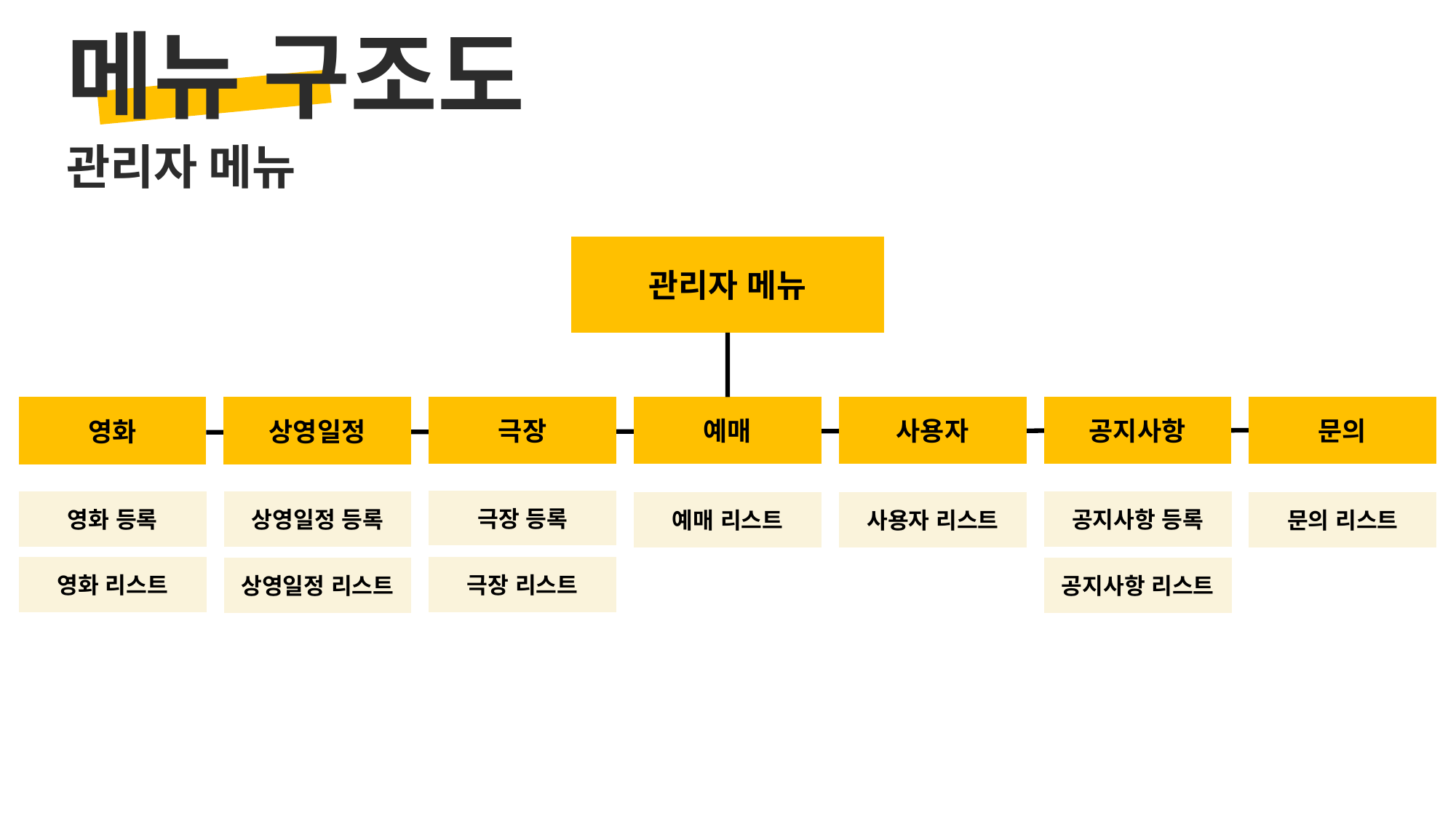

메뉴 구조도
관리자 메뉴

관리자 메뉴

영화
상영일정
극장
예매
사용자
공지사항
문의

극장 등록
영화 등록
상영일정 등록
공지사항 등록
예매 리스트
사용자 리스트
문의 리스트
영화 리스트
극장 리스트
상영일정 리스트
공지사항 리스트